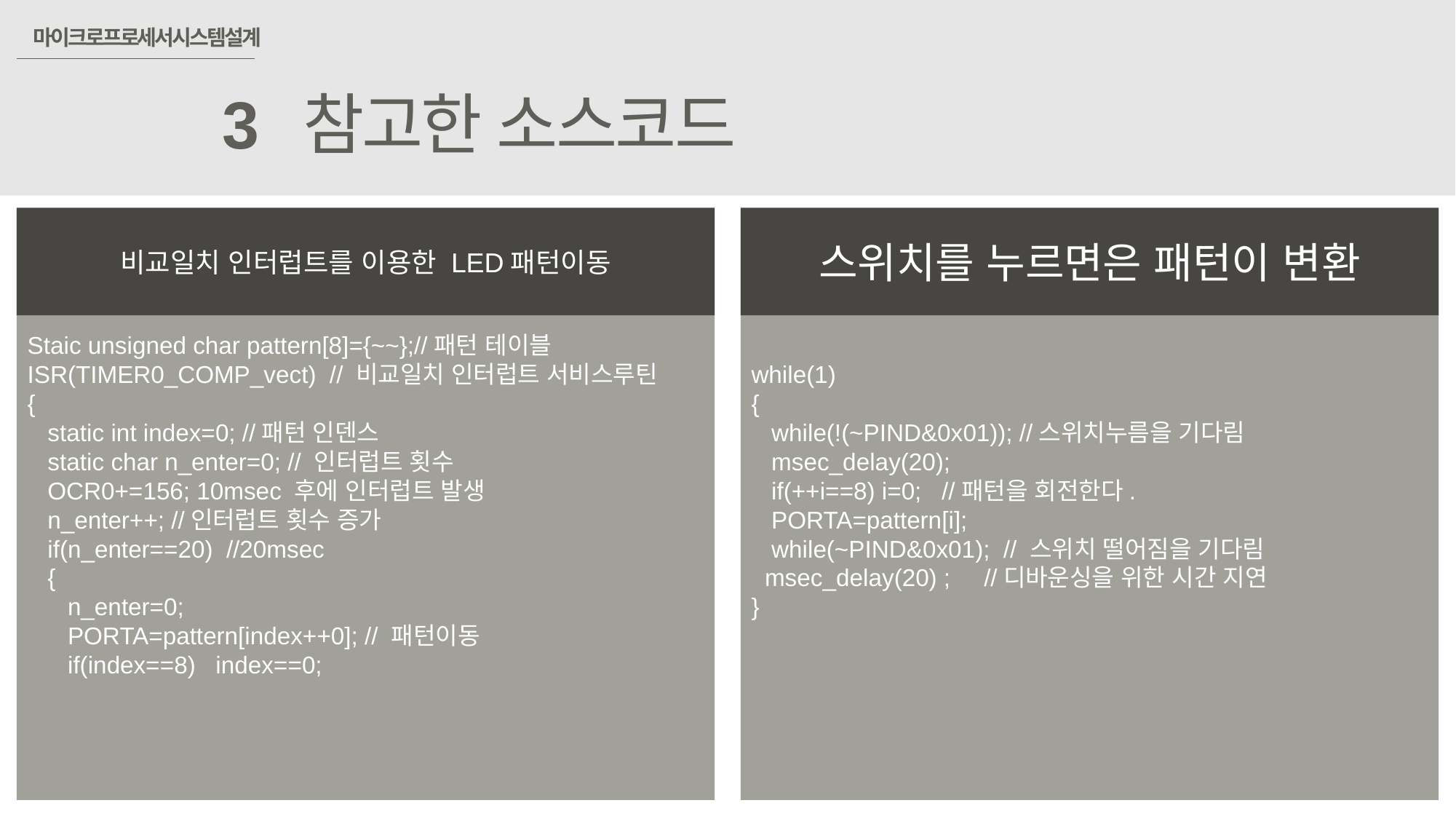

마이크로프로세서시스템설계
3
참고한 소스코드
비교일치 인터럽트를 이용한 LED패턴이동
스위치를 누르면은 패턴이 변환
Staic unsigned char pattern[8]={~~};//패턴 테이블
ISR(TIMER0_COMP_vect)  // 비교일치 인터럽트 서비스루틴
{
   static int index=0; //패턴 인덴스
   static char n_enter=0; // 인터럽트 횟수
   OCR0+=156; 10msec 후에 인터럽트 발생
   n_enter++; //인터럽트 횟수 증가
   if(n_enter==20)  //20msec
   {
      n_enter=0;
      PORTA=pattern[index++0]; // 패턴이동
      if(index==8)   index==0;
while(1)
{
   while(!(~PIND&0x01)); //스위치누름을 기다림
   msec_delay(20);
   if(++i==8) i=0;   //패턴을 회전한다.
   PORTA=pattern[i];
   while(~PIND&0x01);  // 스위치 떨어짐을 기다림
  msec_delay(20) ;     //디바운싱을 위한 시간 지연
}